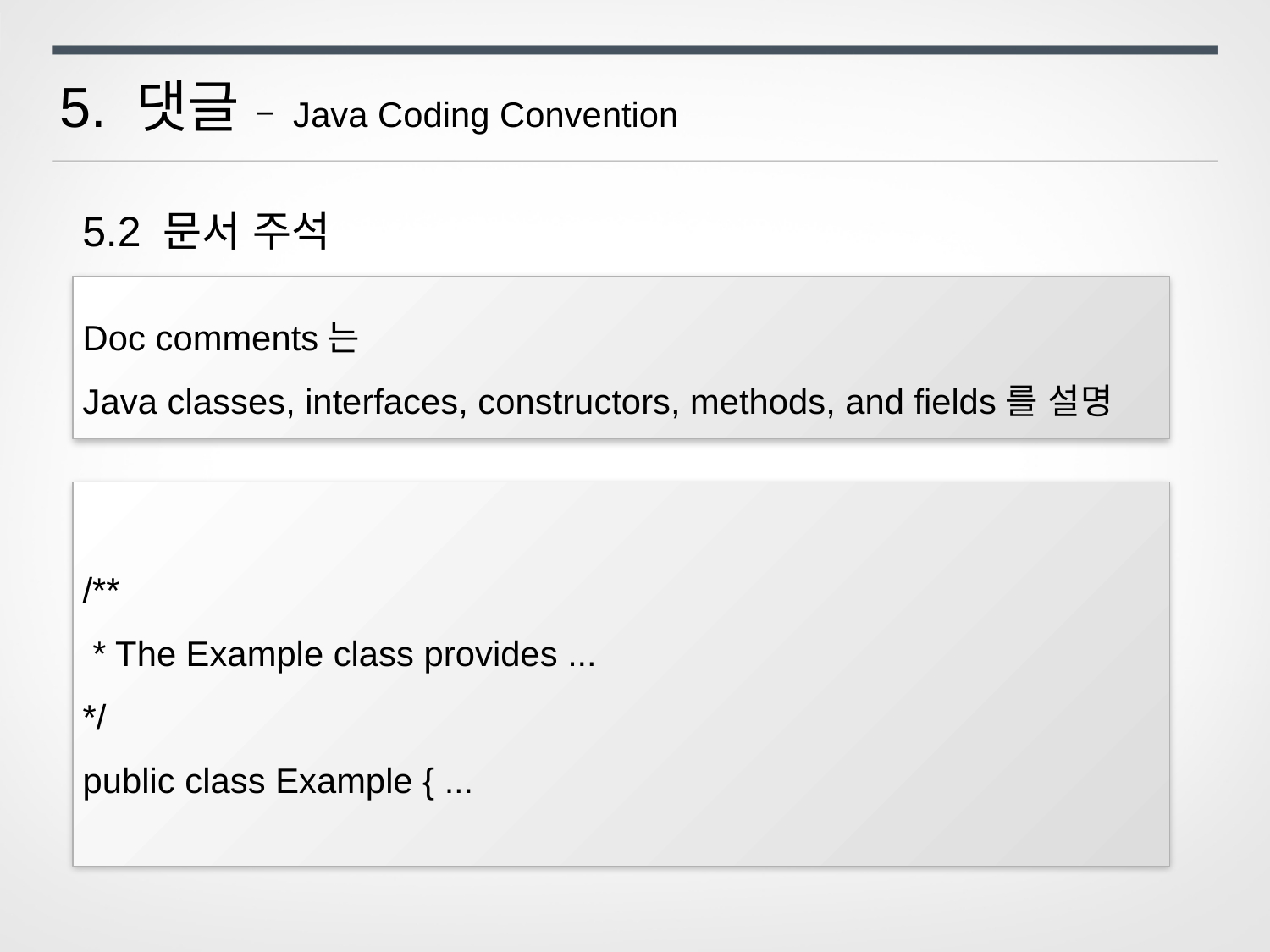

5. 댓글 – Java Coding Convention
5.2 문서 주석
Doc comments는
Java classes, interfaces, constructors, methods, and fields를 설명
/**
 * The Example class provides ...
*/
public class Example { ...